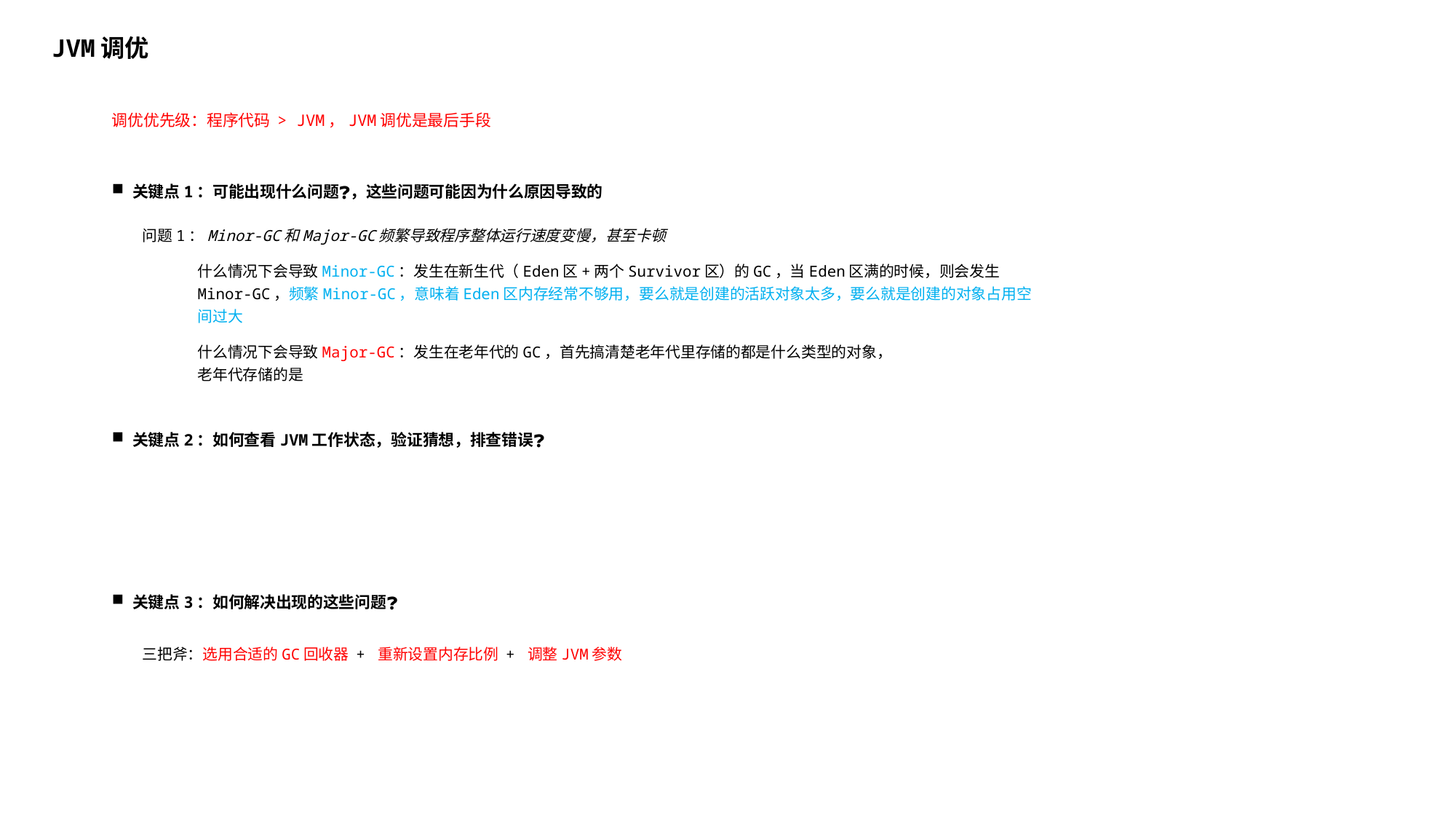

JVM调优
调优优先级：程序代码 > JVM，JVM调优是最后手段
关键点1：可能出现什么问题❓，这些问题可能因为什么原因导致的
问题1：Minor-GC和Major-GC频繁导致程序整体运行速度变慢，甚至卡顿
什么情况下会导致Minor-GC：发生在新生代（Eden区+两个Survivor区）的GC，当Eden区满的时候，则会发生Minor-GC，频繁Minor-GC，意味着Eden区内存经常不够用，要么就是创建的活跃对象太多，要么就是创建的对象占用空间过大
什么情况下会导致Major-GC：发生在老年代的GC，首先搞清楚老年代里存储的都是什么类型的对象，老年代存储的是
关键点2：如何查看JVM工作状态，验证猜想，排查错误❓
关键点3：如何解决出现的这些问题❓
三把斧：选用合适的GC回收器 + 重新设置内存比例 + 调整JVM参数